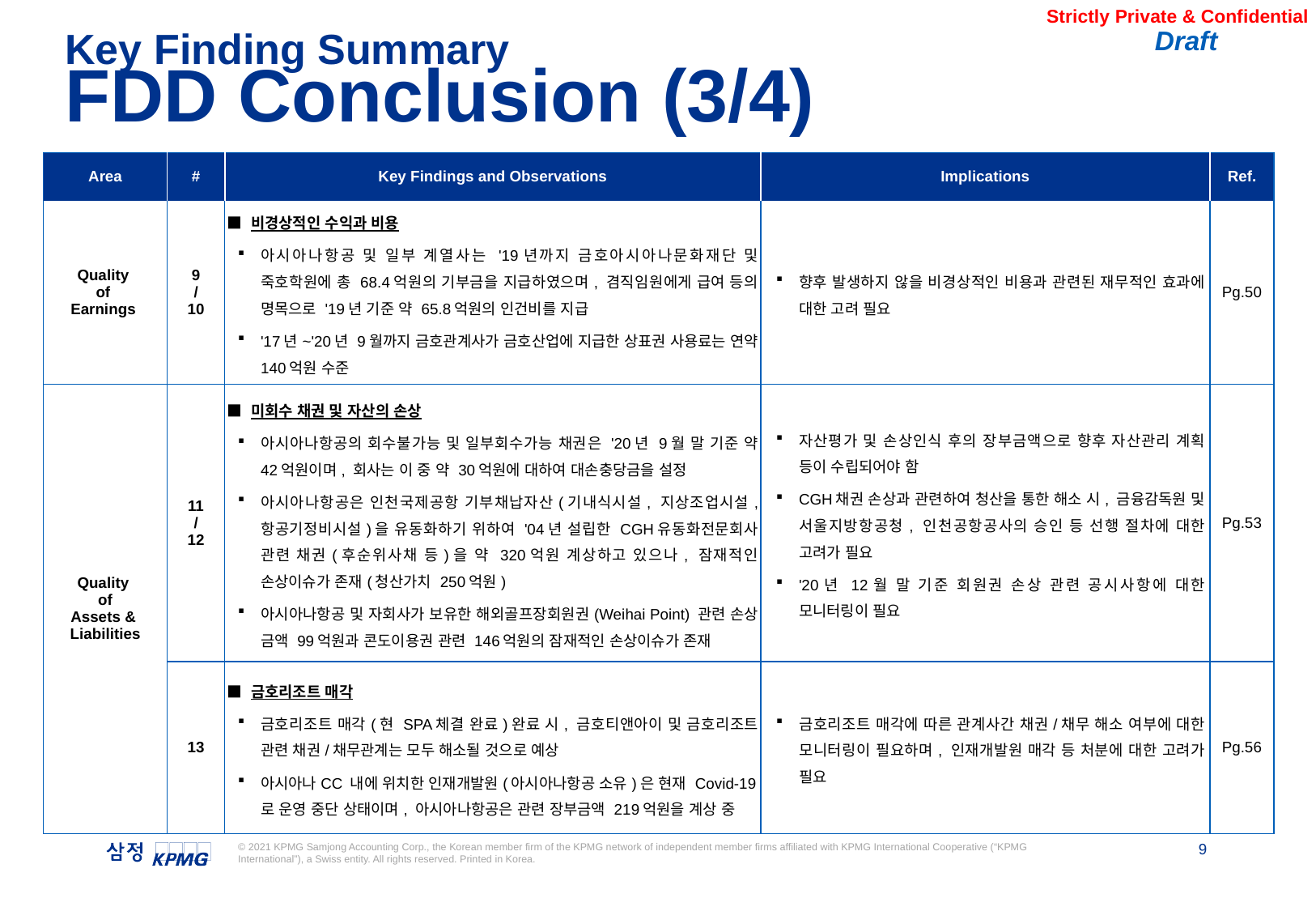

Key Finding Summary
FDD Conclusion (3/4)
| Area | # | Key Findings and Observations | Implications | Ref. |
| --- | --- | --- | --- | --- |
| Quality of Earnings | 9 / 10 | ■ 비경상적인 수익과 비용 아시아나항공 및 일부 계열사는 '19년까지 금호아시아나문화재단 및 죽호학원에 총 68.4억원의 기부금을 지급하였으며, 겸직임원에게 급여 등의 명목으로 '19년 기준 약 65.8억원의 인건비를 지급 '17년~'20년 9월까지 금호관계사가 금호산업에 지급한 상표권 사용료는 연약 140억원 수준 | 향후 발생하지 않을 비경상적인 비용과 관련된 재무적인 효과에 대한 고려 필요 | Pg.50 |
| Quality of Assets & Liabilities | 11 / 12 | ■ 미회수 채권 및 자산의 손상 아시아나항공의 회수불가능 및 일부회수가능 채권은 '20년 9월 말 기준 약 42억원이며, 회사는 이 중 약 30억원에 대하여 대손충당금을 설정 아시아나항공은 인천국제공항 기부채납자산(기내식시설, 지상조업시설, 항공기정비시설)을 유동화하기 위하여 '04년 설립한 CGH유동화전문회사 관련 채권(후순위사채 등)을 약 320억원 계상하고 있으나, 잠재적인 손상이슈가 존재(청산가치 250억원) 아시아나항공 및 자회사가 보유한 해외골프장회원권(Weihai Point) 관련 손상 금액 99억원과 콘도이용권 관련 146억원의 잠재적인 손상이슈가 존재 | 자산평가 및 손상인식 후의 장부금액으로 향후 자산관리 계획 등이 수립되어야 함 CGH채권 손상과 관련하여 청산을 통한 해소 시, 금융감독원 및 서울지방항공청, 인천공항공사의 승인 등 선행 절차에 대한 고려가 필요 '20년 12월 말 기준 회원권 손상 관련 공시사항에 대한 모니터링이 필요 | Pg.53 |
|  | 13 | ■ 금호리조트 매각 금호리조트 매각(현 SPA체결 완료)완료 시, 금호티앤아이 및 금호리조트 관련 채권/채무관계는 모두 해소될 것으로 예상 아시아나CC 내에 위치한 인재개발원(아시아나항공 소유)은 현재 Covid-19로 운영 중단 상태이며, 아시아나항공은 관련 장부금액 219억원을 계상 중 | 금호리조트 매각에 따른 관계사간 채권/채무 해소 여부에 대한 모니터링이 필요하며, 인재개발원 매각 등 처분에 대한 고려가 필요 | Pg.56 |